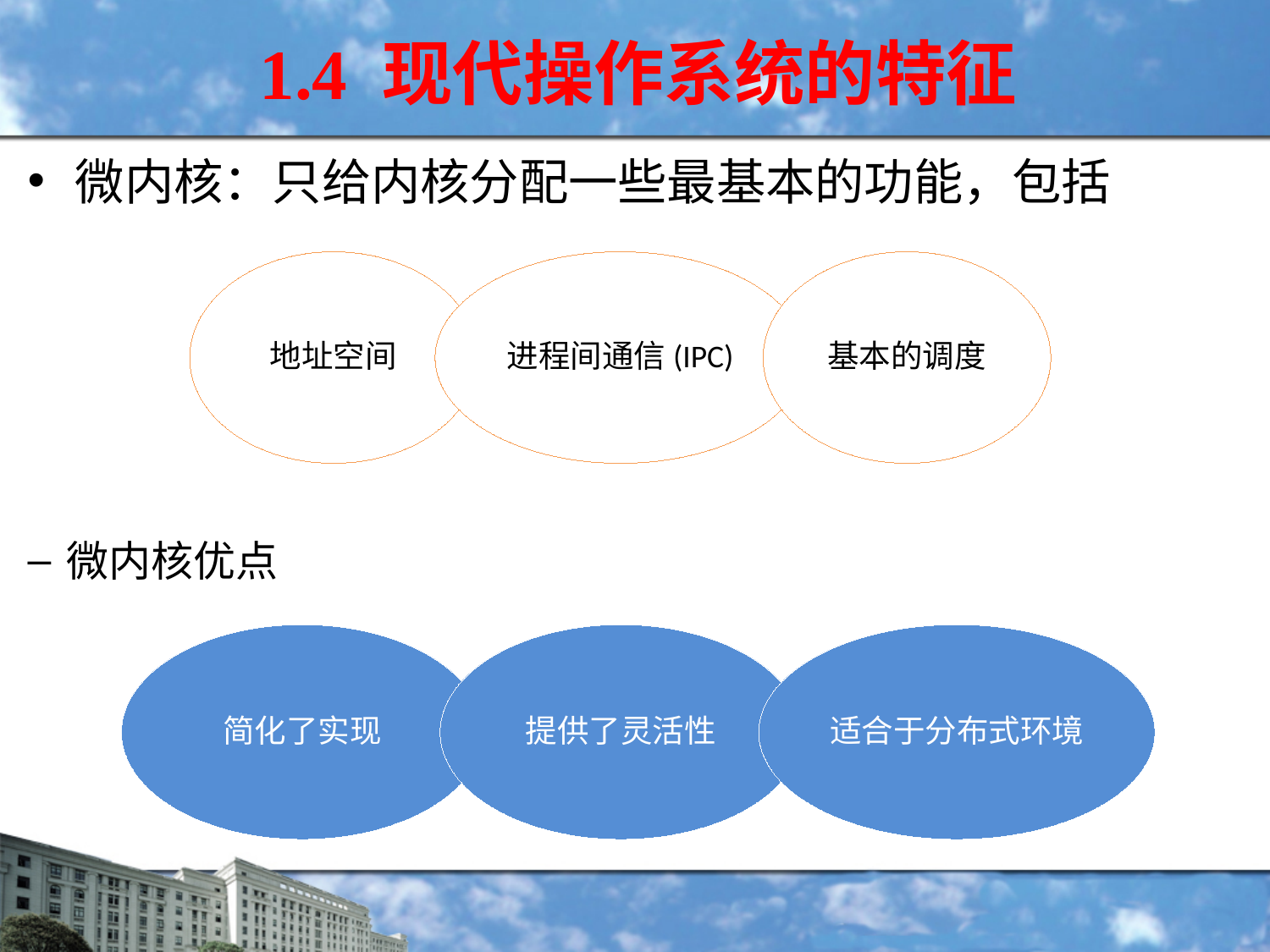

# 1.4 现代操作系统的特征
微内核：只给内核分配一些最基本的功能，包括

微内核优点

地址空间
进程间通信(IPC)
基本的调度
简化了实现
提供了灵活性
适合于分布式环境